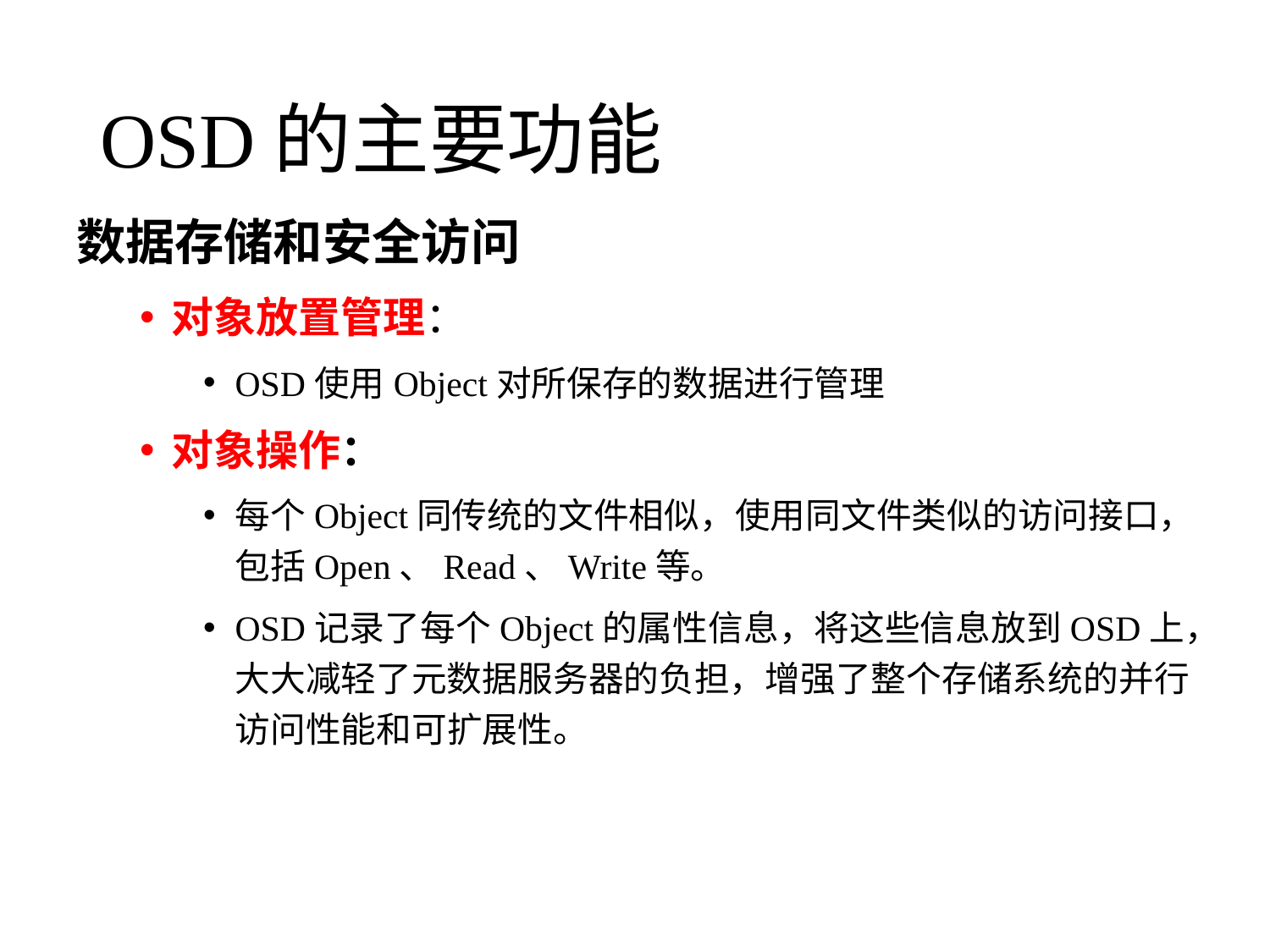

# OSD的主要功能
数据存储和安全访问
对象放置管理：
OSD使用Object对所保存的数据进行管理
对象操作：
每个Object同传统的文件相似，使用同文件类似的访问接口，包括Open、Read、Write等。
OSD记录了每个Object的属性信息，将这些信息放到OSD上，大大减轻了元数据服务器的负担，增强了整个存储系统的并行访问性能和可扩展性。